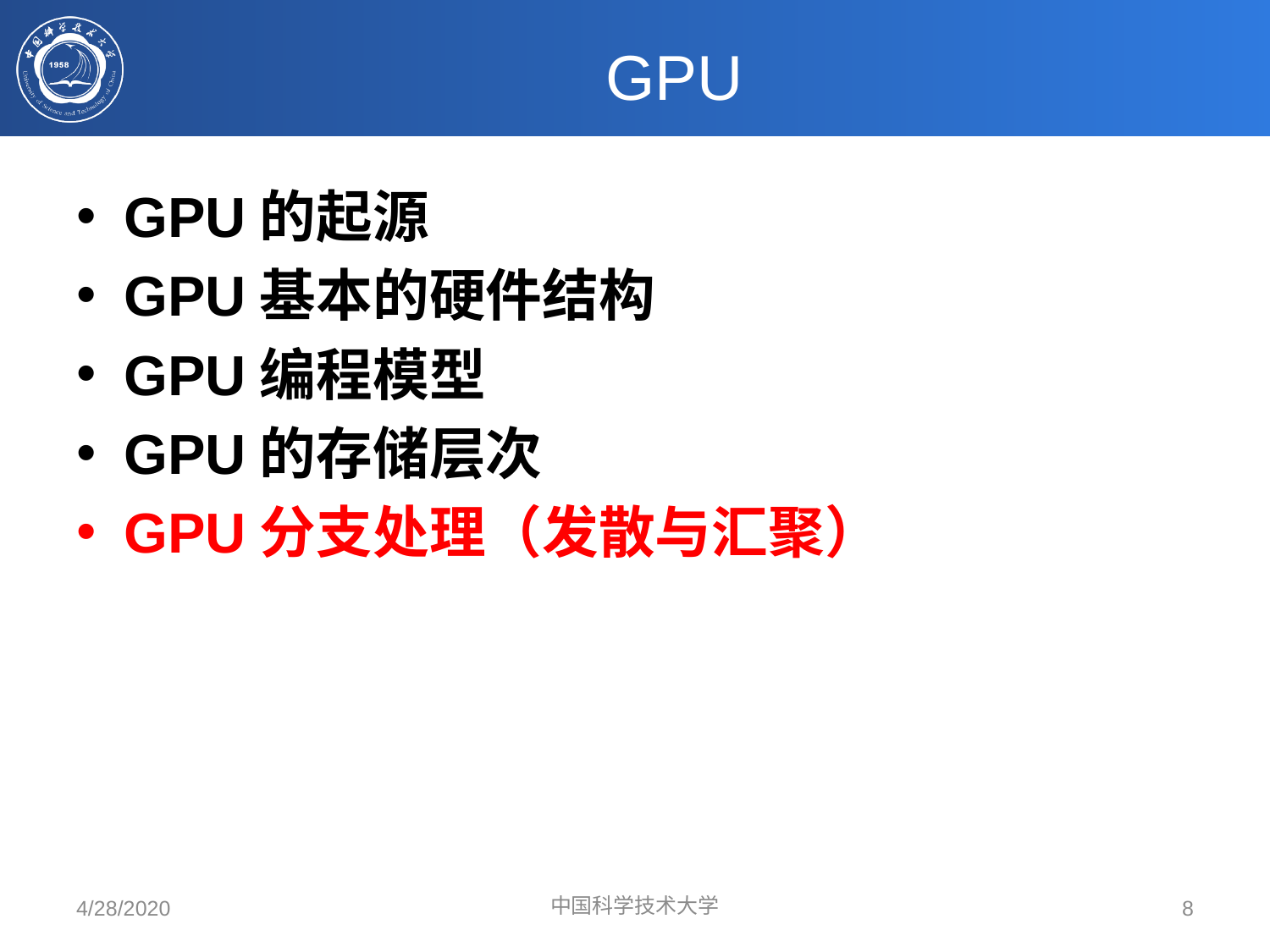

# GPU
GPU的起源
GPU基本的硬件结构
GPU编程模型
GPU的存储层次
GPU分支处理（发散与汇聚）

4/28/2020
中国科学技术大学
8